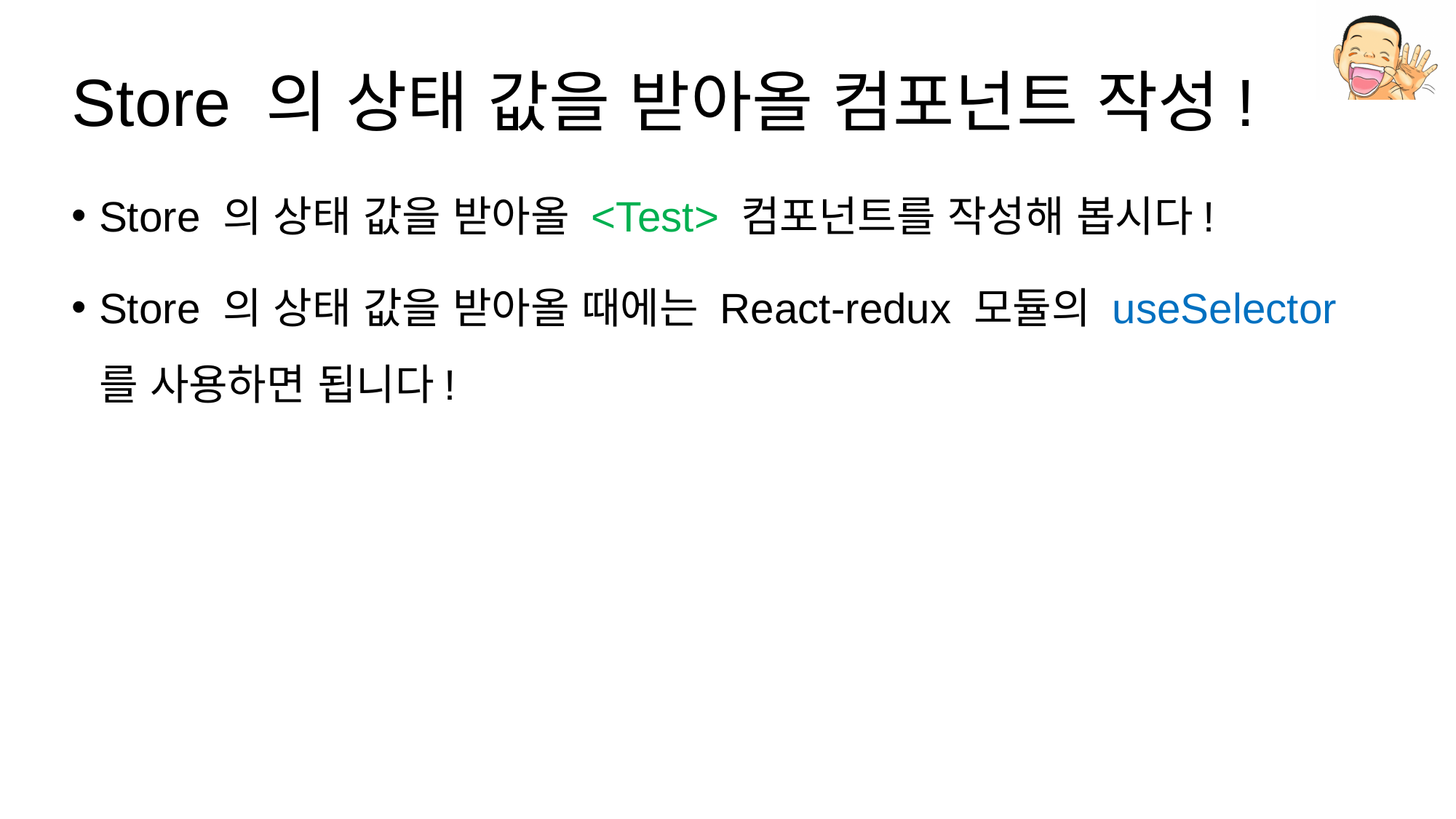

# Store 의 상태 값을 받아올 컴포넌트 작성!
Store 의 상태 값을 받아올 <Test> 컴포넌트를 작성해 봅시다!
Store 의 상태 값을 받아올 때에는 React-redux 모듈의 useSelector 를 사용하면 됩니다!